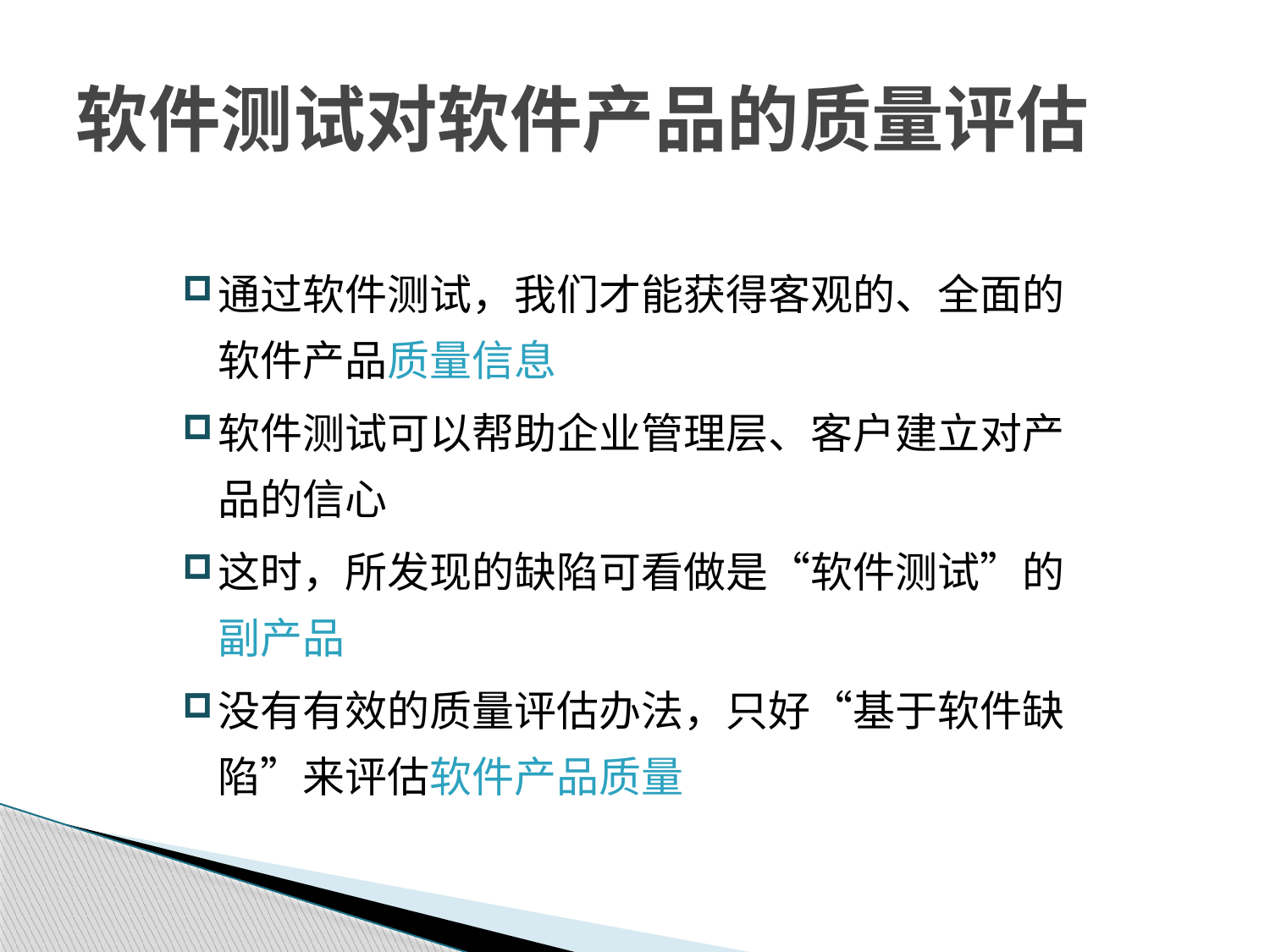

# 软件测试对软件产品的质量评估
通过软件测试，我们才能获得客观的、全面的软件产品质量信息
软件测试可以帮助企业管理层、客户建立对产品的信心
这时，所发现的缺陷可看做是“软件测试”的副产品
没有有效的质量评估办法，只好“基于软件缺陷”来评估软件产品质量

73